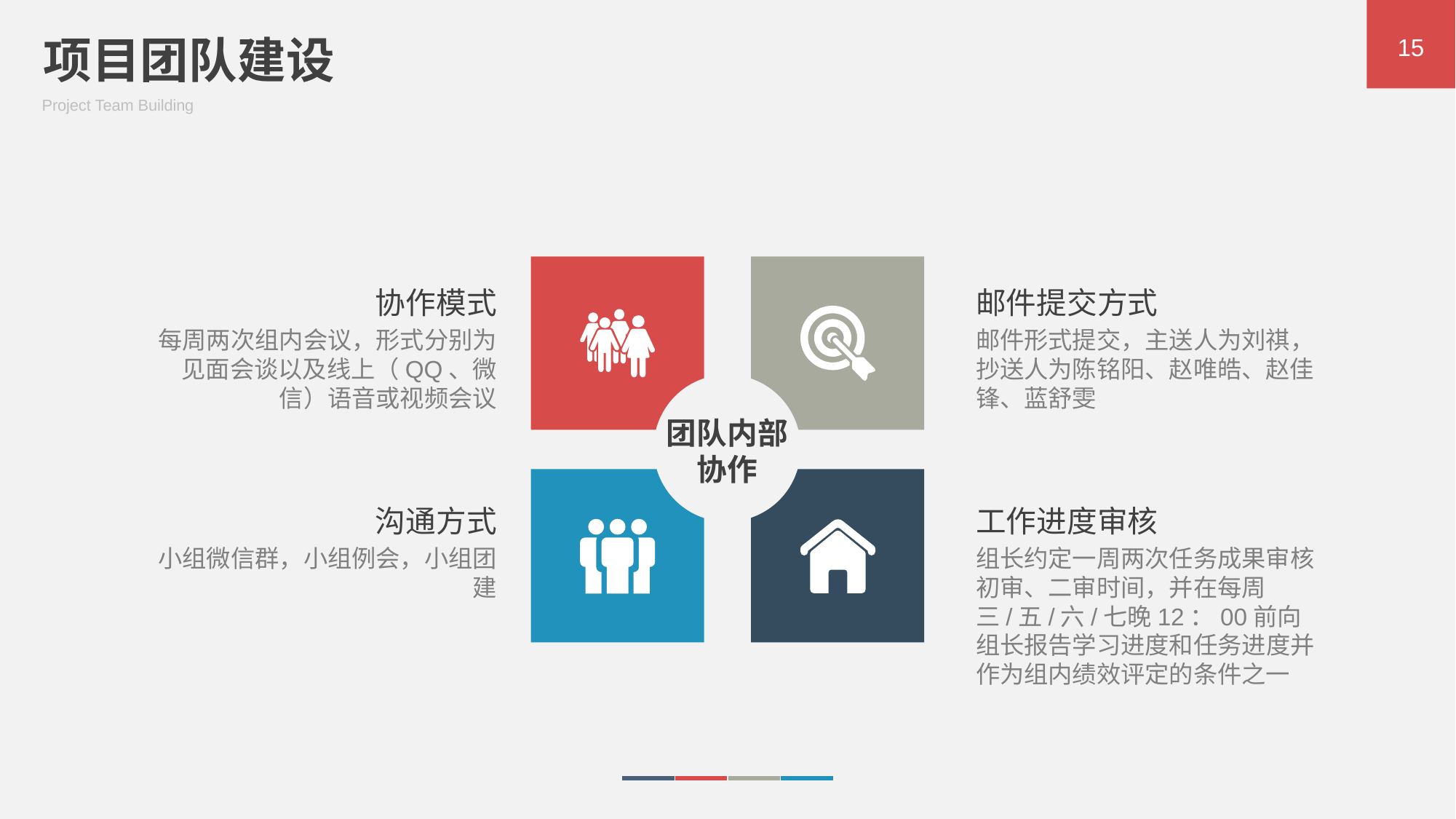

项目团队建设
Project Team Building
15

协作模式
每周两次组内会议，形式分别为见面会谈以及线上（QQ、微信）语音或视频会议
邮件提交方式
邮件形式提交，主送人为刘祺，抄送人为陈铭阳、赵唯皓、赵佳锋、蓝舒雯
团队内部协作
沟通方式
小组微信群，小组例会，小组团建
工作进度审核
组长约定一周两次任务成果审核初审、二审时间，并在每周三/五/六/七晚12：00前向组长报告学习进度和任务进度并作为组内绩效评定的条件之一